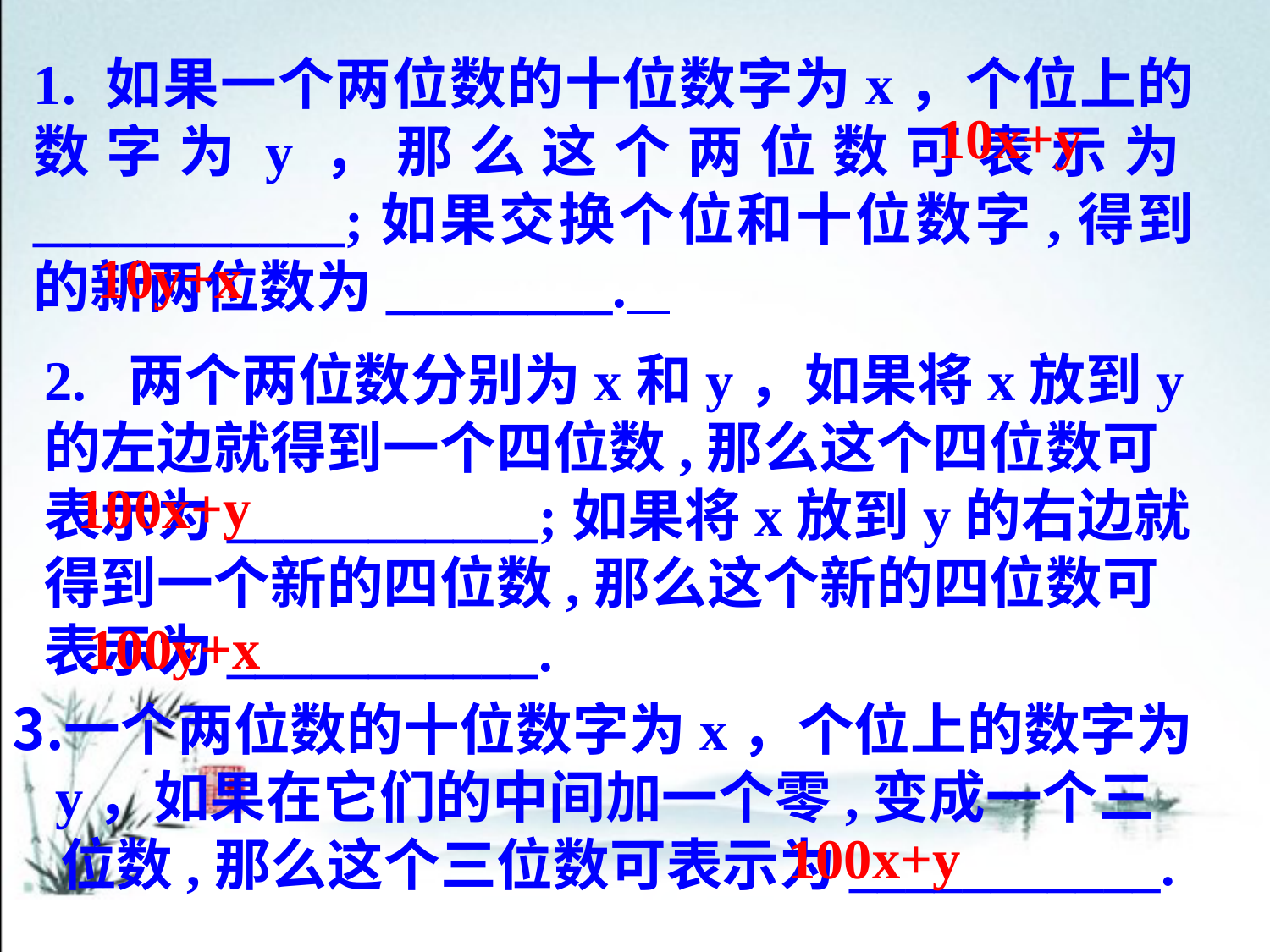

1. 如果一个两位数的十位数字为x，个位上的数字为y，那么这个两位数可表示为___________;如果交换个位和十位数字,得到的新两位数为________.
10x+y
10y+x
2.  两个两位数分别为x和y，如果将x放到y的左边就得到一个四位数,那么这个四位数可表示为___________;如果将x放到y的右边就得到一个新的四位数,那么这个新的四位数可表示为___________.
100x+y
100y+x
一个两位数的十位数字为x，个位上的数字为
   y，如果在它们的中间加一个零,变成一个三位数,那么这个三位数可表示为___________.
100x+y